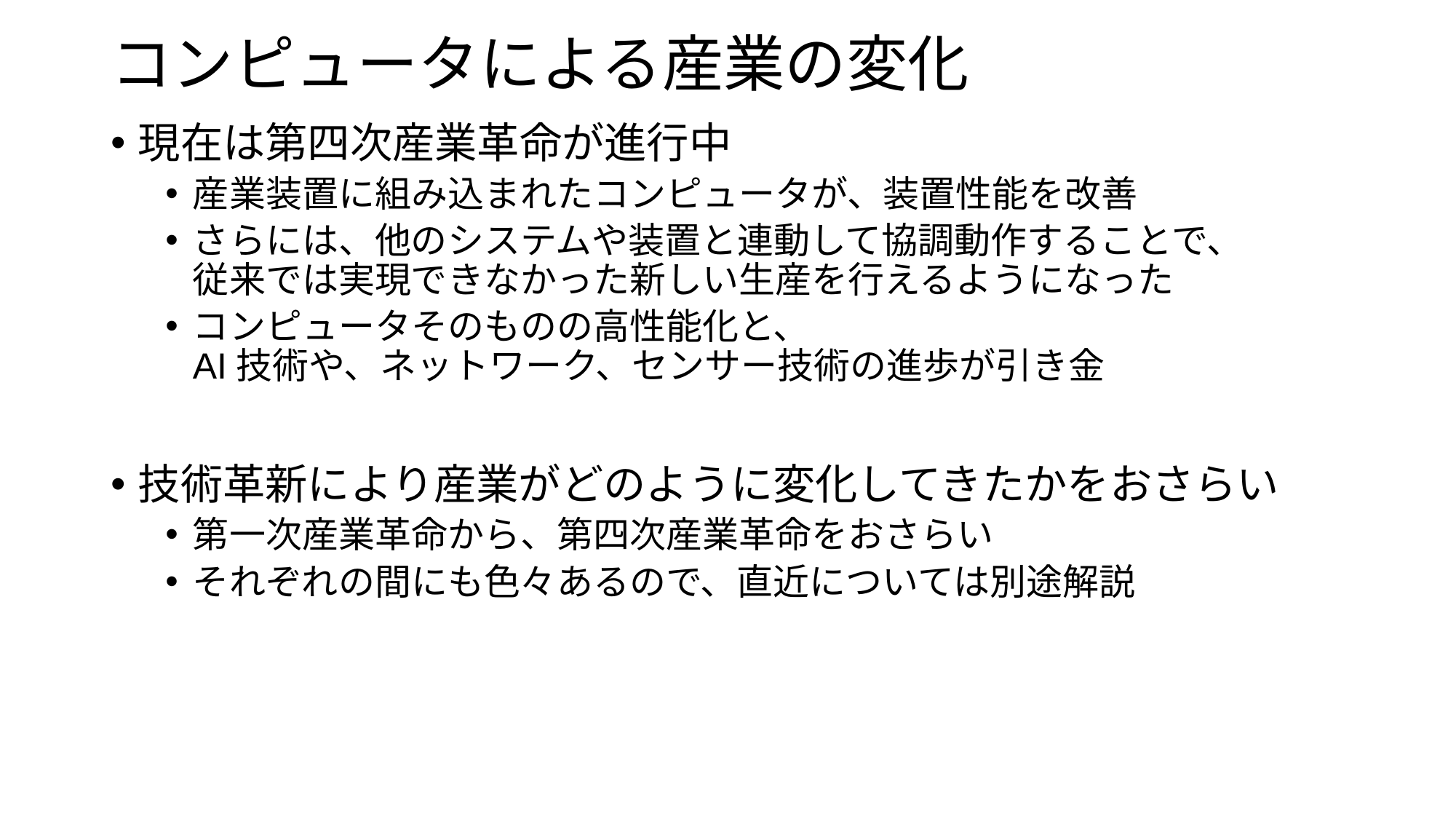

# コンピュータによる産業の変化
現在は第四次産業革命が進行中
産業装置に組み込まれたコンピュータが、装置性能を改善
さらには、他のシステムや装置と連動して協調動作することで、
従来では実現できなかった新しい生産を行えるようになった
コンピュータそのものの高性能化と、
AI技術や、ネットワーク、センサー技術の進歩が引き金

技術革新により産業がどのように変化してきたかをおさらい
第一次産業革命から、第四次産業革命をおさらい
それぞれの間にも色々あるので、直近については別途解説